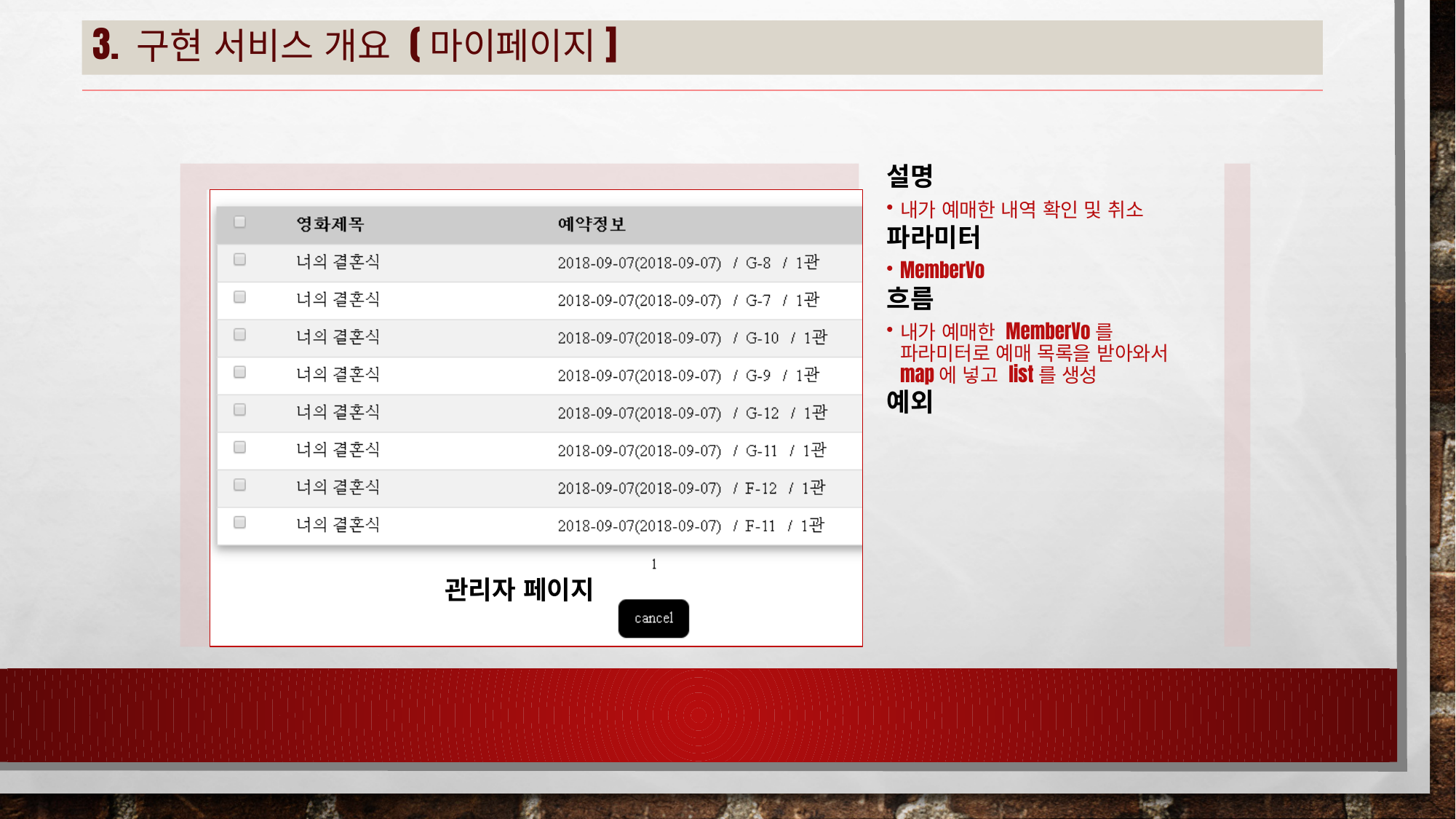

# 3. 구현 서비스 개요 (마이페이지]
관리자 페이지
설명
내가 예매한 내역 확인 및 취소
파라미터
MemberVo
흐름
내가 예매한 MemberVo를 파라미터로 예매 목록을 받아와서 map에 넣고 list를 생성
예외